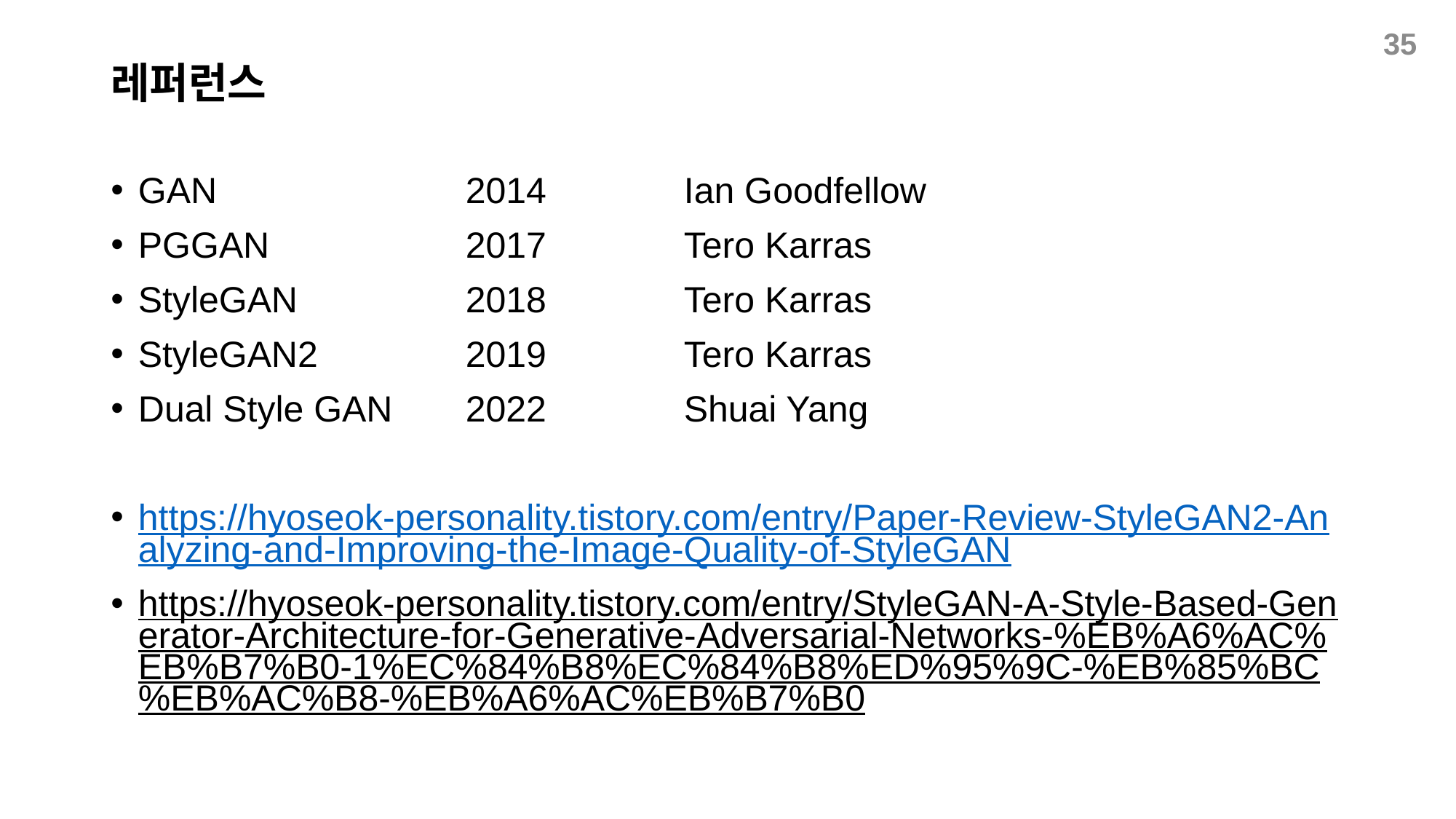

35
# 레퍼런스
GAN			2014		Ian Goodfellow
PGGAN		2017		Tero Karras
StyleGAN		2018		Tero Karras
StyleGAN2		2019		Tero Karras
Dual Style GAN	2022		Shuai Yang

https://hyoseok-personality.tistory.com/entry/Paper-Review-StyleGAN2-Analyzing-and-Improving-the-Image-Quality-of-StyleGAN
https://hyoseok-personality.tistory.com/entry/StyleGAN-A-Style-Based-Generator-Architecture-for-Generative-Adversarial-Networks-%EB%A6%AC%EB%B7%B0-1%EC%84%B8%EC%84%B8%ED%95%9C-%EB%85%BC%EB%AC%B8-%EB%A6%AC%EB%B7%B0